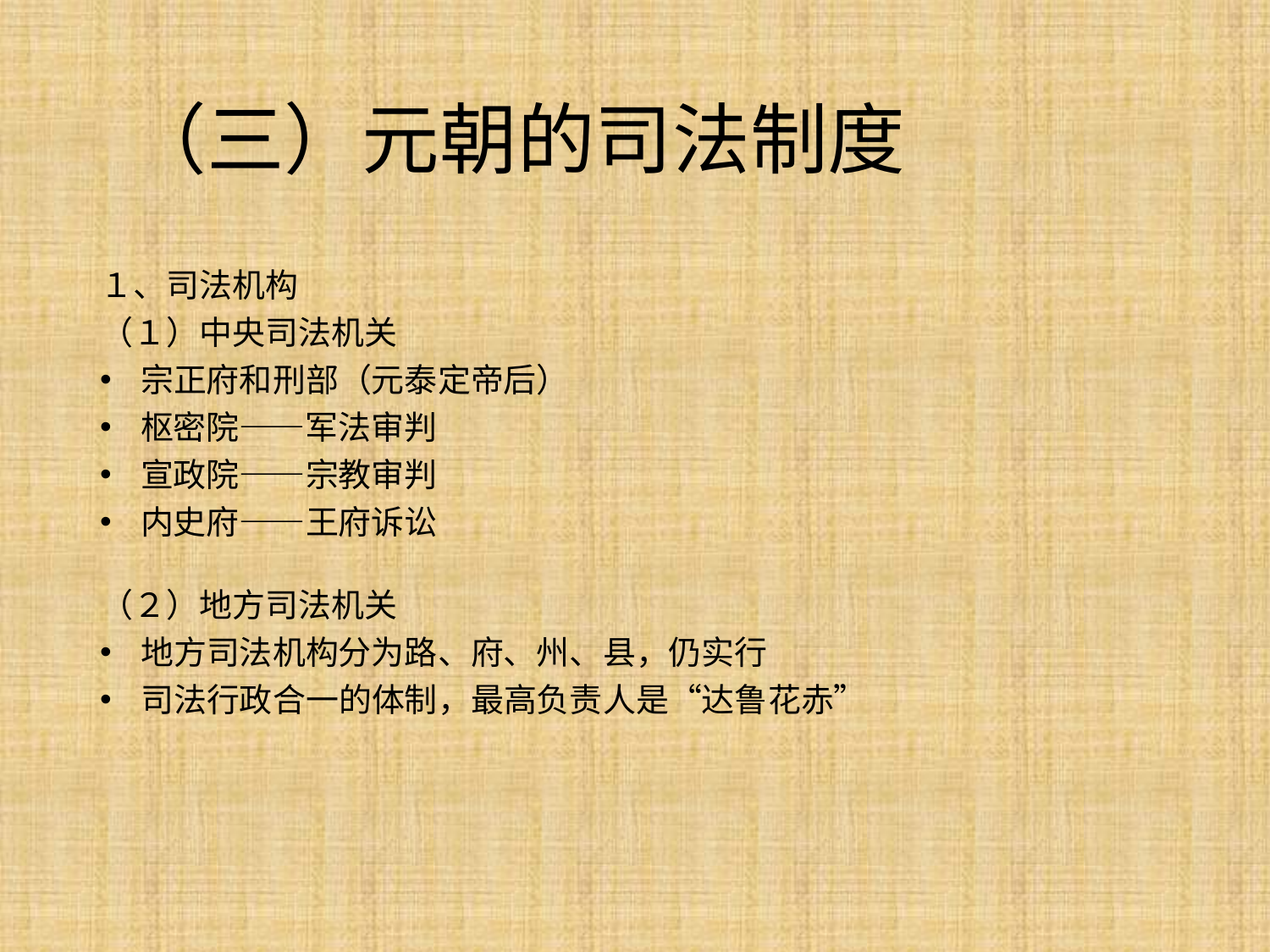

# （三）元朝的司法制度
１、司法机构
（１）中央司法机关
宗正府和刑部（元泰定帝后）
枢密院——军法审判
宣政院——宗教审判
内史府——王府诉讼
（２）地方司法机关
地方司法机构分为路、府、州、县，仍实行
司法行政合一的体制，最高负责人是“达鲁花赤”